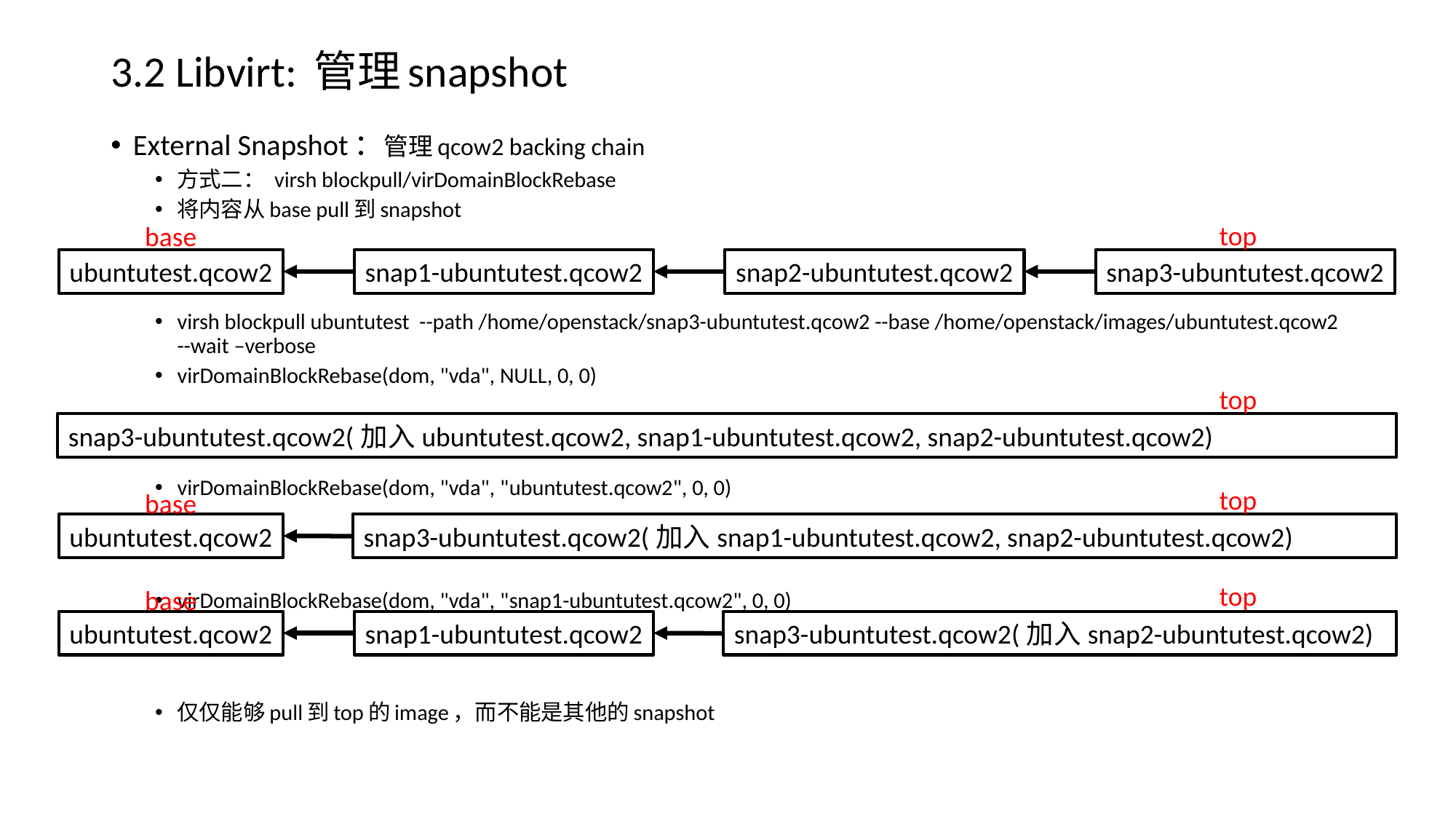

# 3.2 Libvirt: 管理snapshot
External Snapshot：管理qcow2 backing chain
方式二： virsh blockpull/virDomainBlockRebase
将内容从base pull到snapshot

virsh blockpull ubuntutest  --path /home/openstack/snap3-ubuntutest.qcow2 --base /home/openstack/images/ubuntutest.qcow2 --wait –verbose
virDomainBlockRebase(dom, "vda", NULL, 0, 0)

virDomainBlockRebase(dom, "vda", "ubuntutest.qcow2", 0, 0)

virDomainBlockRebase(dom, "vda", "snap1-ubuntutest.qcow2", 0, 0)

仅仅能够pull到top的image，而不能是其他的snapshot

top
base
ubuntutest.qcow2
snap1-ubuntutest.qcow2
snap2-ubuntutest.qcow2
snap3-ubuntutest.qcow2
top
snap3-ubuntutest.qcow2(加入ubuntutest.qcow2, snap1-ubuntutest.qcow2, snap2-ubuntutest.qcow2)
top
base
ubuntutest.qcow2
snap3-ubuntutest.qcow2(加入snap1-ubuntutest.qcow2, snap2-ubuntutest.qcow2)
top
base
ubuntutest.qcow2
snap1-ubuntutest.qcow2
snap3-ubuntutest.qcow2(加入snap2-ubuntutest.qcow2)